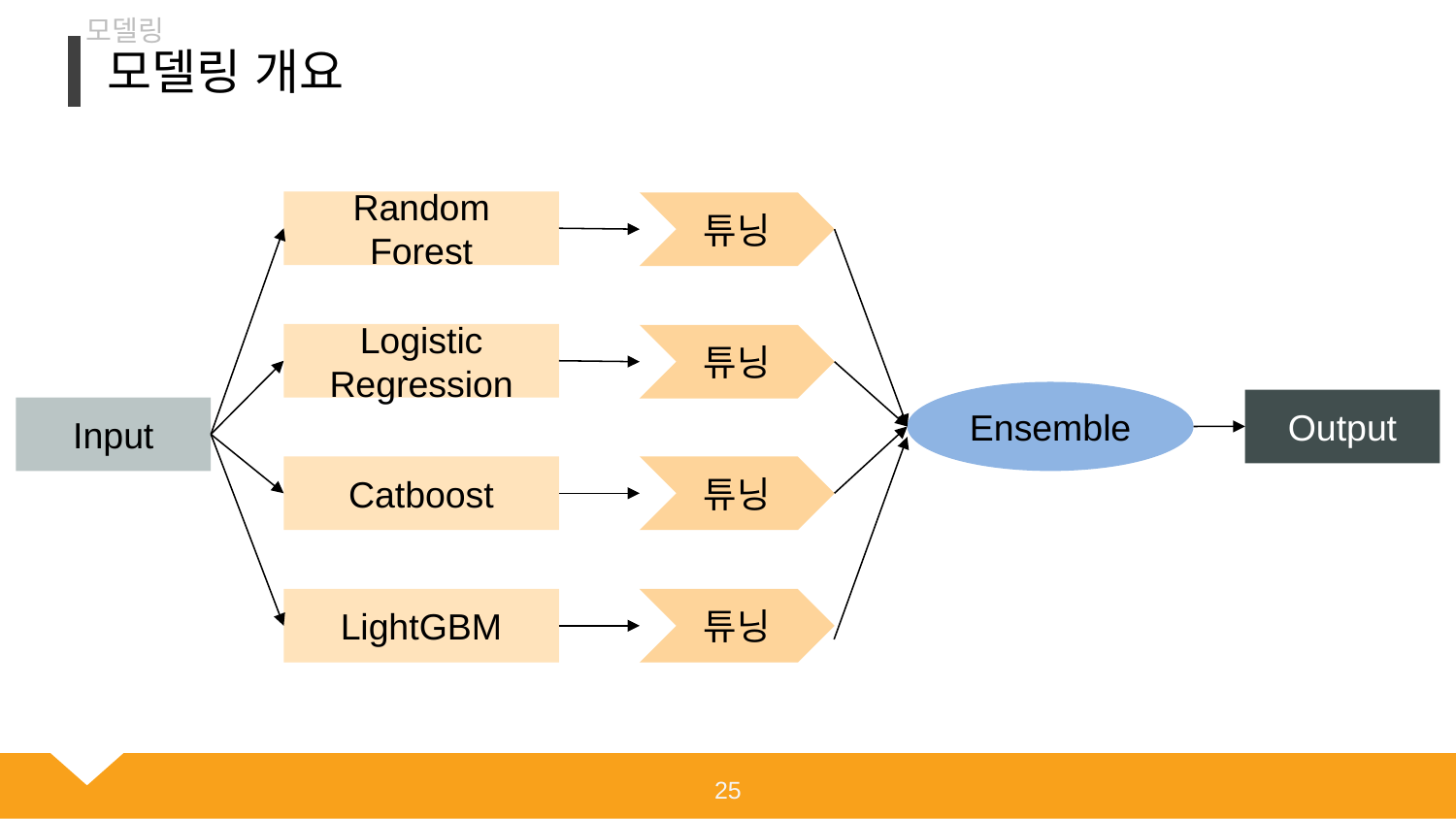

모델링
모델링 개요
Random Forest
튜닝
Logistic
Regression
튜닝
Ensemble
Output
Input
튜닝
Catboost
LightGBM
튜닝
25